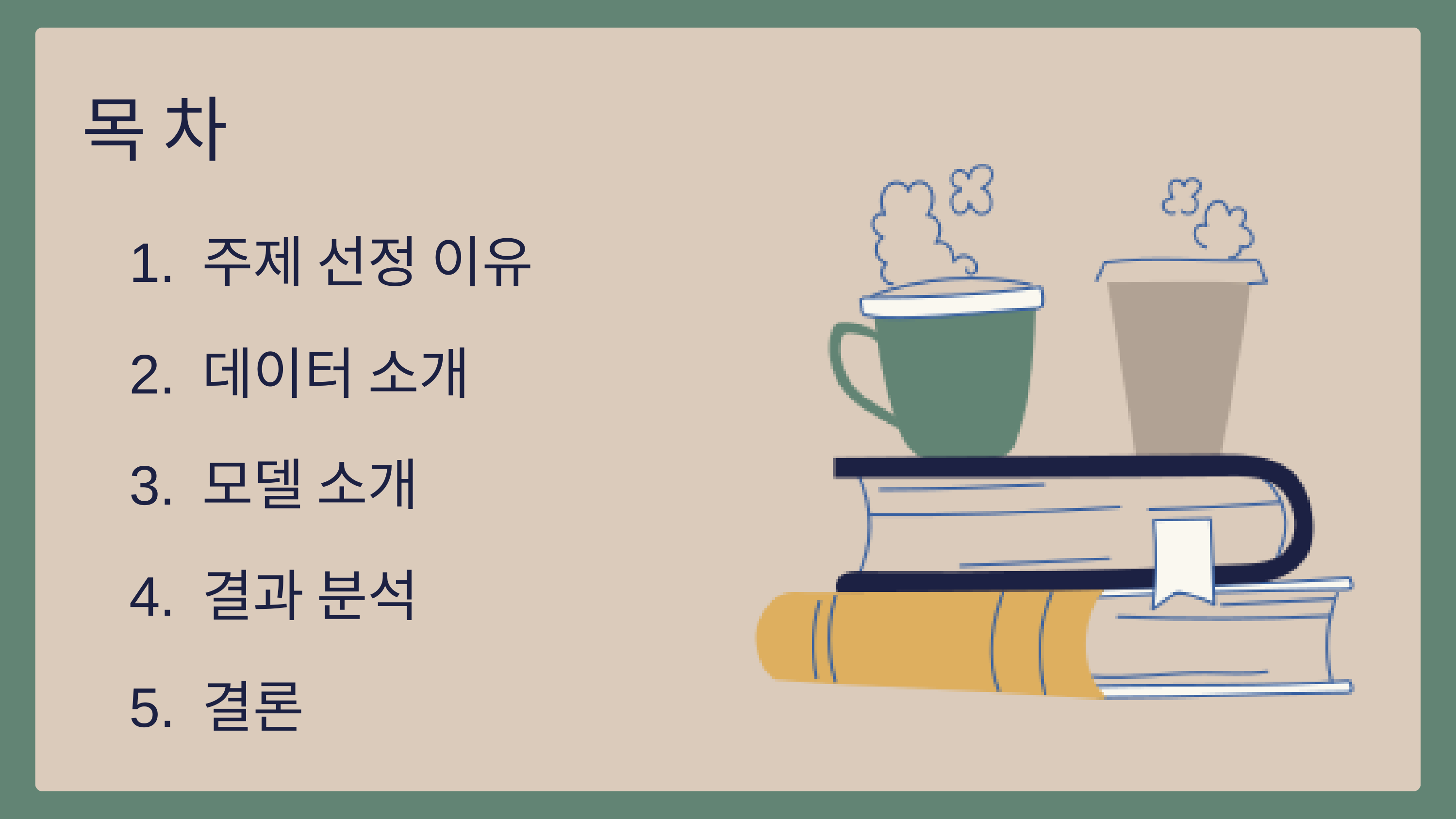

목 차

 주제 선정 이유
 데이터 소개
 모델 소개
 결과 분석
 결론